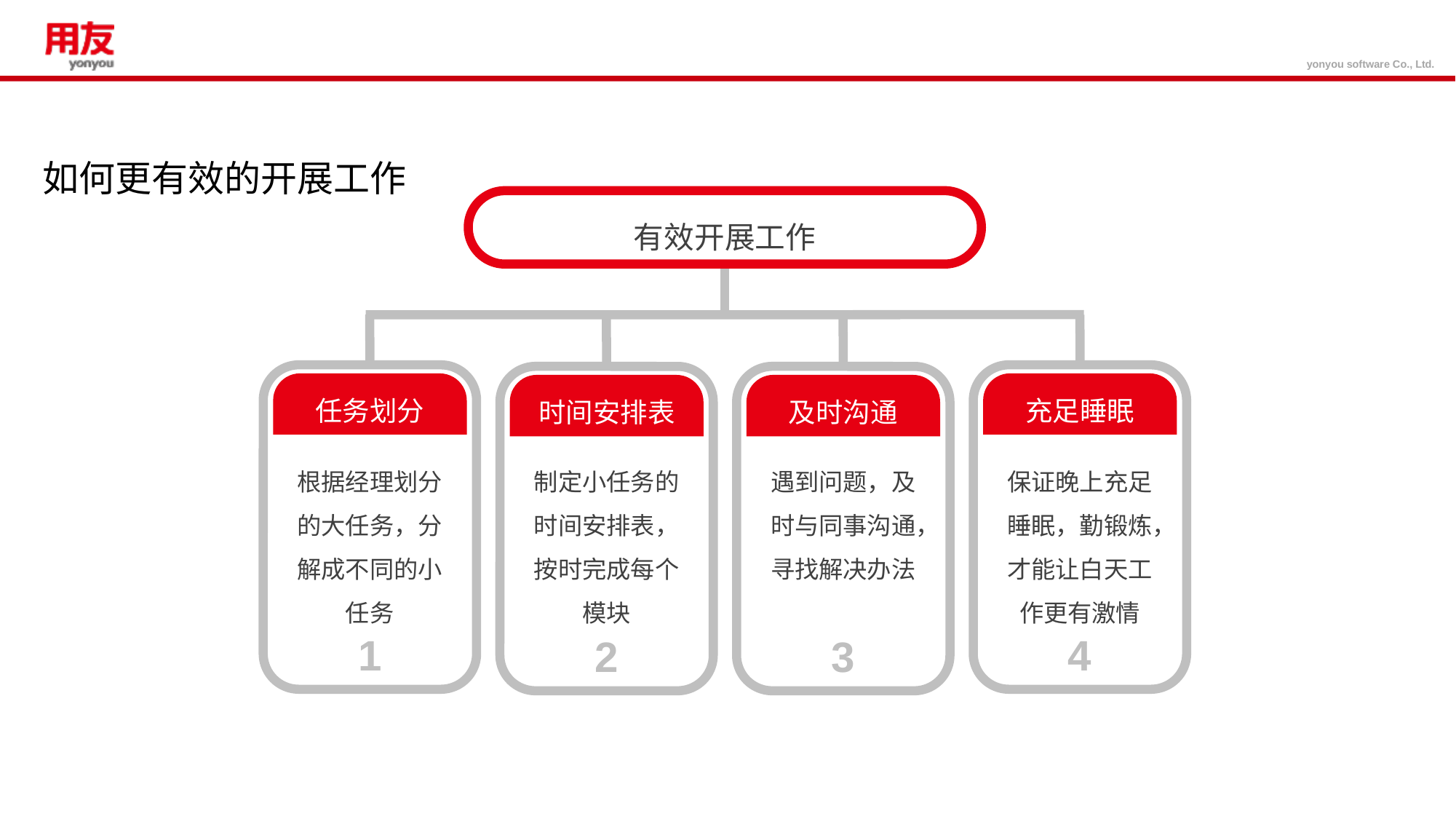

如何更有效的开展工作

有效开展工作

任务划分

根据经理划分的大任务，分解成不同的小任务
1

时间安排表
制定小任务的时间安排表，按时完成每个模块
2

及时沟通
遇到问题，及时与同事沟通，寻找解决办法
3

充足睡眠
保证晚上充足睡眠，勤锻炼，才能让白天工作更有激情
4